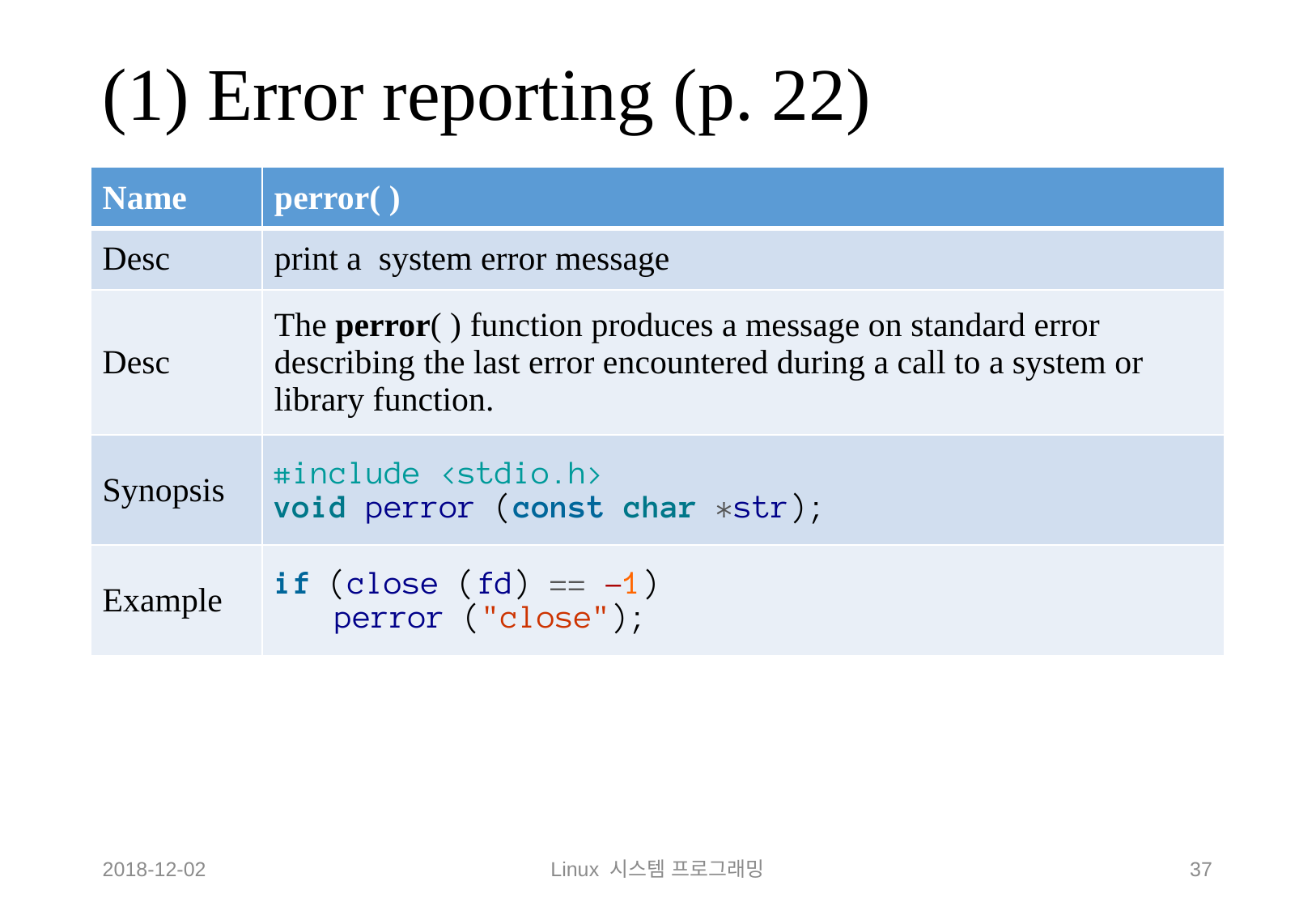

# (1) Error reporting (p. 22)
| Name | perror( ) |
| --- | --- |
| Desc | print a system error message |
| Desc | The perror( ) function produces a message on standard error describing the last error encountered during a call to a system or library function. |
| Synopsis | #include <stdio.h> void perror (const char \*str); |
| Example | if (close (fd) == −1) perror ("close"); |
2018-12-02
Linux 시스템 프로그래밍
37